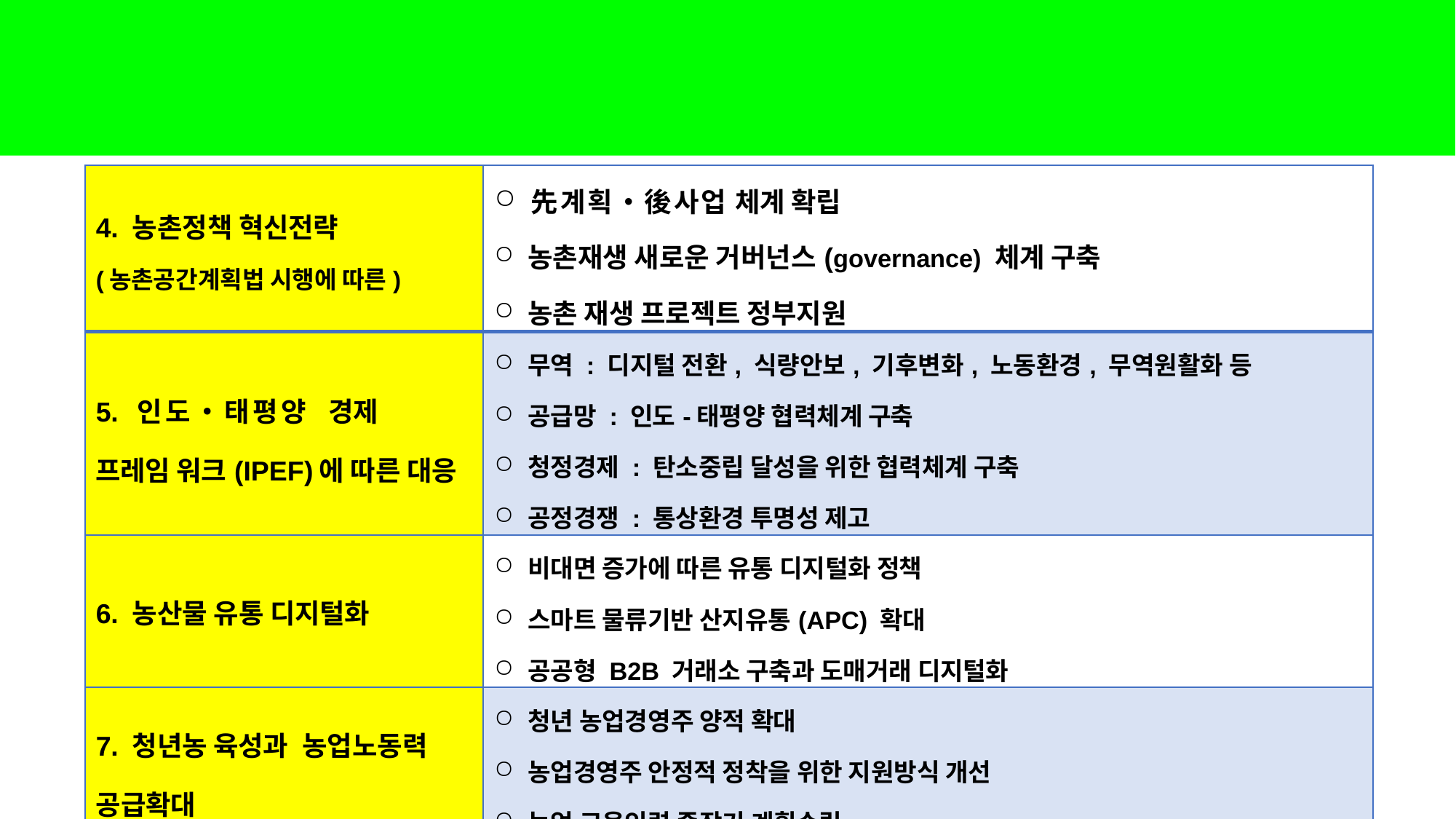

| 4. 농촌정책 혁신전략 (농촌공간계획법 시행에 따른) | 先계획•後사업 체계 확립 농촌재생 새로운 거버넌스(governance) 체계 구축 농촌 재생 프로젝트 정부지원 |
| --- | --- |
| 5. 인도•태평양 경제 프레임 워크(IPEF)에 따른 대응 | 무역 : 디지털 전환, 식량안보, 기후변화, 노동환경, 무역원활화 등 공급망 : 인도-태평양 협력체계 구축 청정경제 : 탄소중립 달성을 위한 협력체계 구축 공정경쟁 : 통상환경 투명성 제고 |
| 6. 농산물 유통 디지털화 | 비대면 증가에 따른 유통 디지털화 정책 스마트 물류기반 산지유통(APC) 확대 공공형 B2B 거래소 구축과 도매거래 디지털화 |
| 7. 청년농 육성과 농업노동력 공급확대 | 청년 농업경영주 양적 확대 농업경영주 안정적 정착을 위한 지원방식 개선 농업 고용인력 중장기 계획수립 |